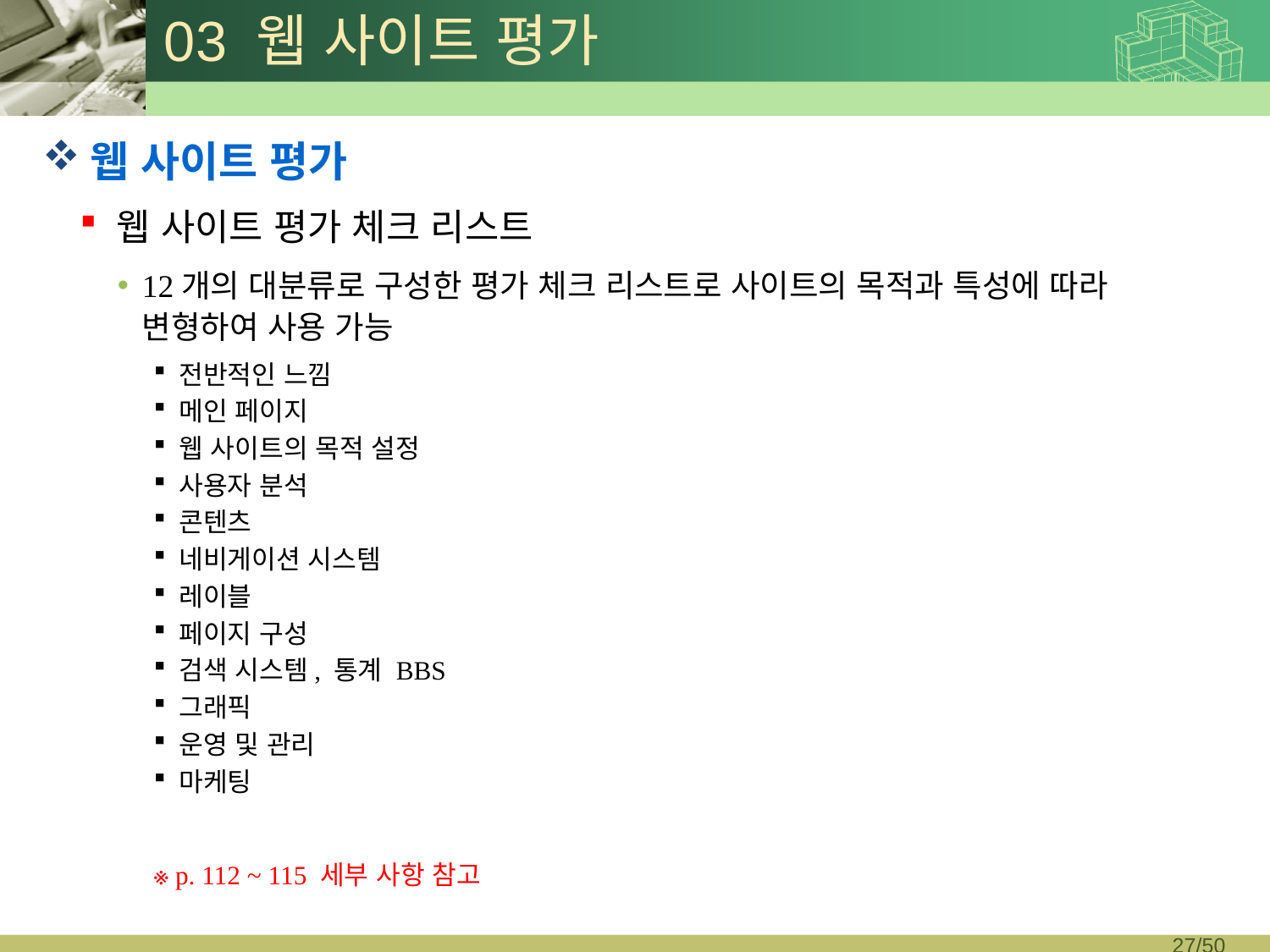

# 03 웹 사이트 평가
웹 사이트 평가
웹 사이트 평가 체크 리스트
12개의 대분류로 구성한 평가 체크 리스트로 사이트의 목적과 특성에 따라 변형하여 사용 가능
전반적인 느낌
메인 페이지
웹 사이트의 목적 설정
사용자 분석
콘텐츠
네비게이션 시스템
레이블
페이지 구성
검색 시스템, 통계 BBS
그래픽
운영 및 관리
마케팅

※ p. 112 ~ 115 세부 사항 참고